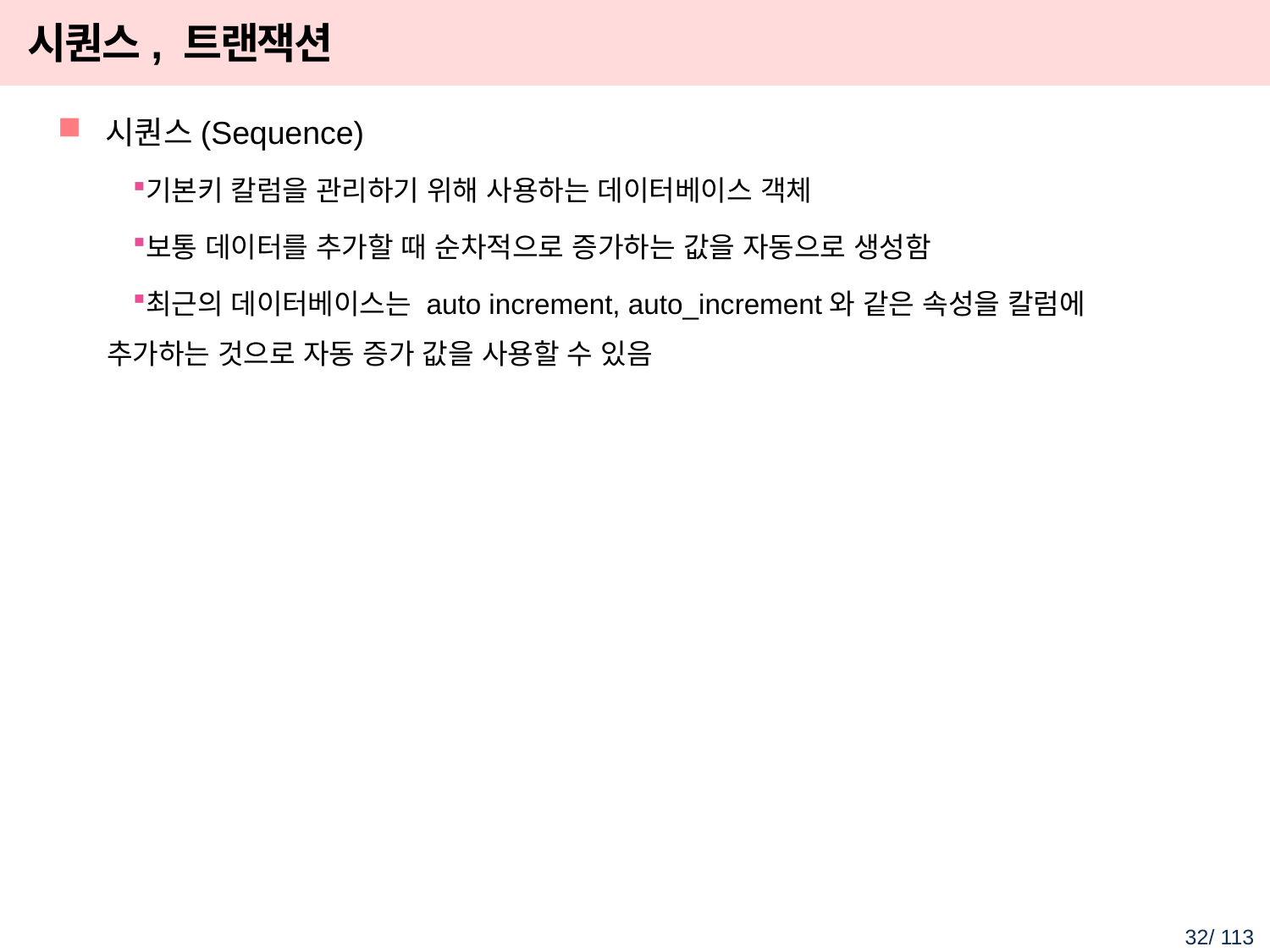

# 시퀀스, 트랜잭션
시퀀스(Sequence)
기본키 칼럼을 관리하기 위해 사용하는 데이터베이스 객체
보통 데이터를 추가할 때 순차적으로 증가하는 값을 자동으로 생성함
최근의 데이터베이스는 auto increment, auto_increment와 같은 속성을 칼럼에 추가하는 것으로 자동 증가 값을 사용할 수 있음